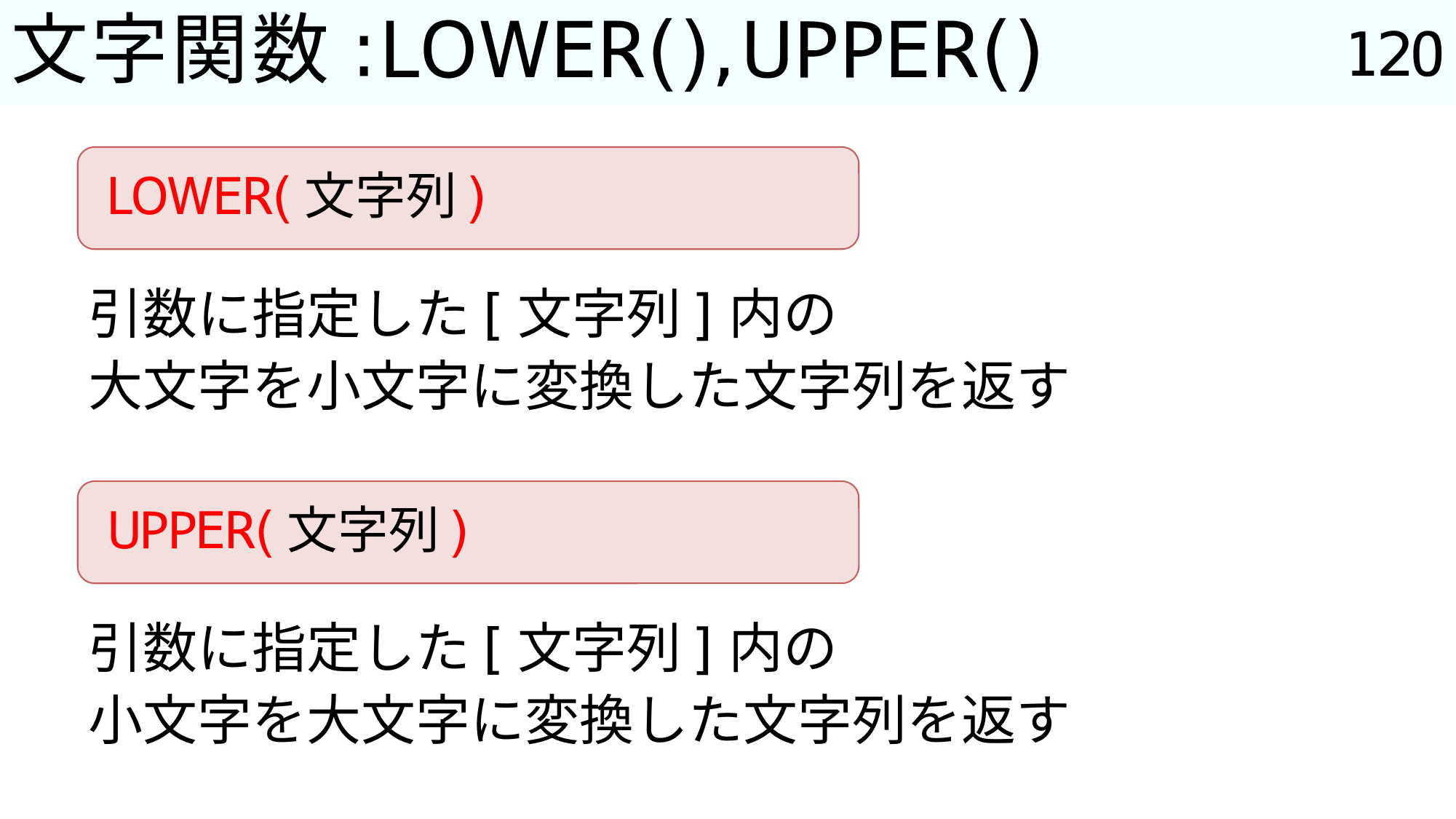

120
# 文字関数:LOWER(),UPPER()

LOWER(文字列)
引数に指定した[文字列]内の
大文字を小文字に変換した文字列を返す

UPPER(文字列)
引数に指定した[文字列]内の
小文字を大文字に変換した文字列を返す